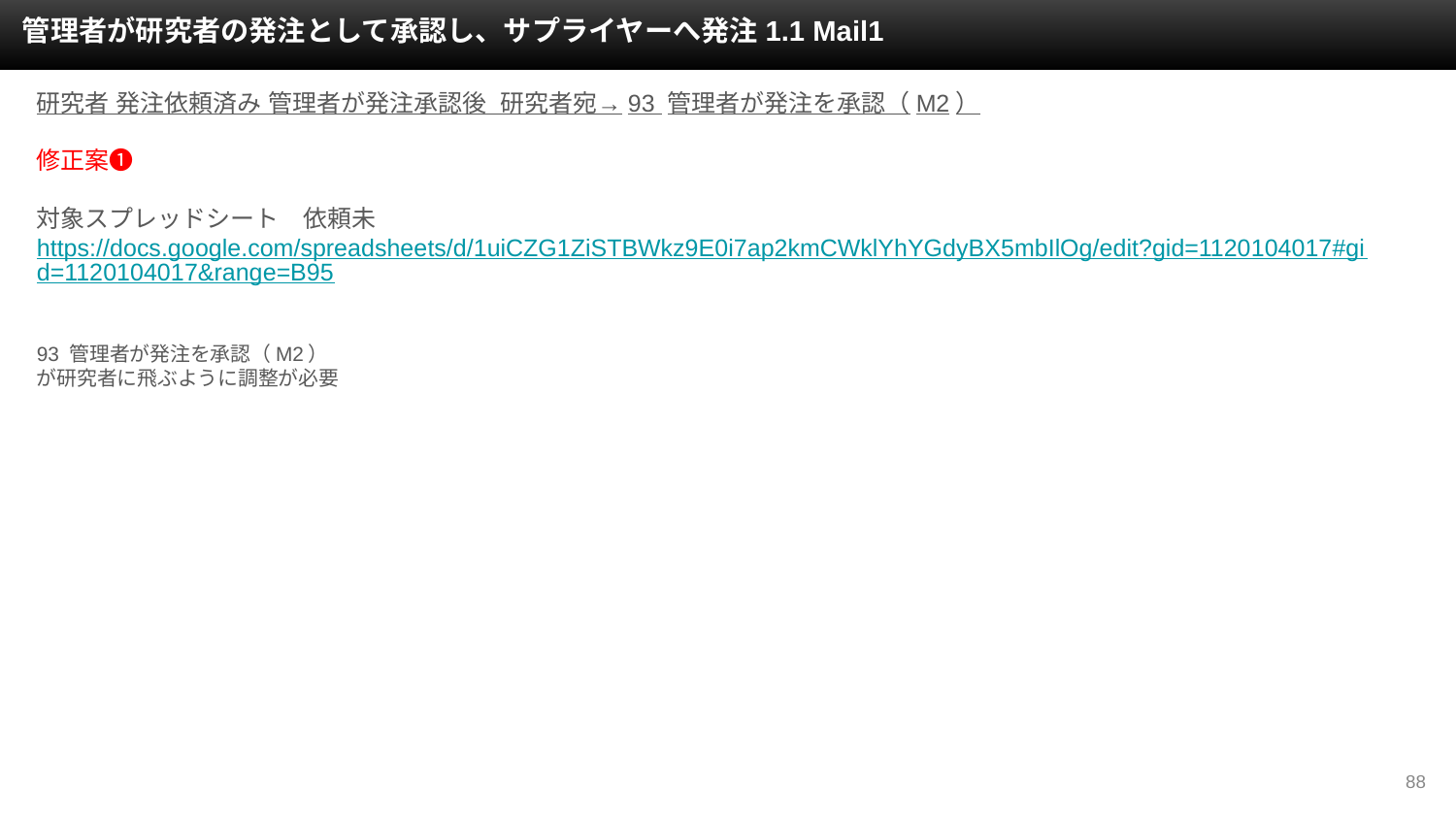

管理者が研究者の発注として承認し、サプライヤーへ発注1.1 Mail1

研究者 発注依頼済み 管理者が発注承認後  研究者宛→93 管理者が発注を承認（M2）

修正案❶

対象スプレッドシート　依頼未
https://docs.google.com/spreadsheets/d/1uiCZG1ZiSTBWkz9E0i7ap2kmCWklYhYGdyBX5mbIlOg/edit?gid=1120104017#gid=1120104017&range=B95

93 管理者が発注を承認（M2）
が研究者に飛ぶように調整が必要
88